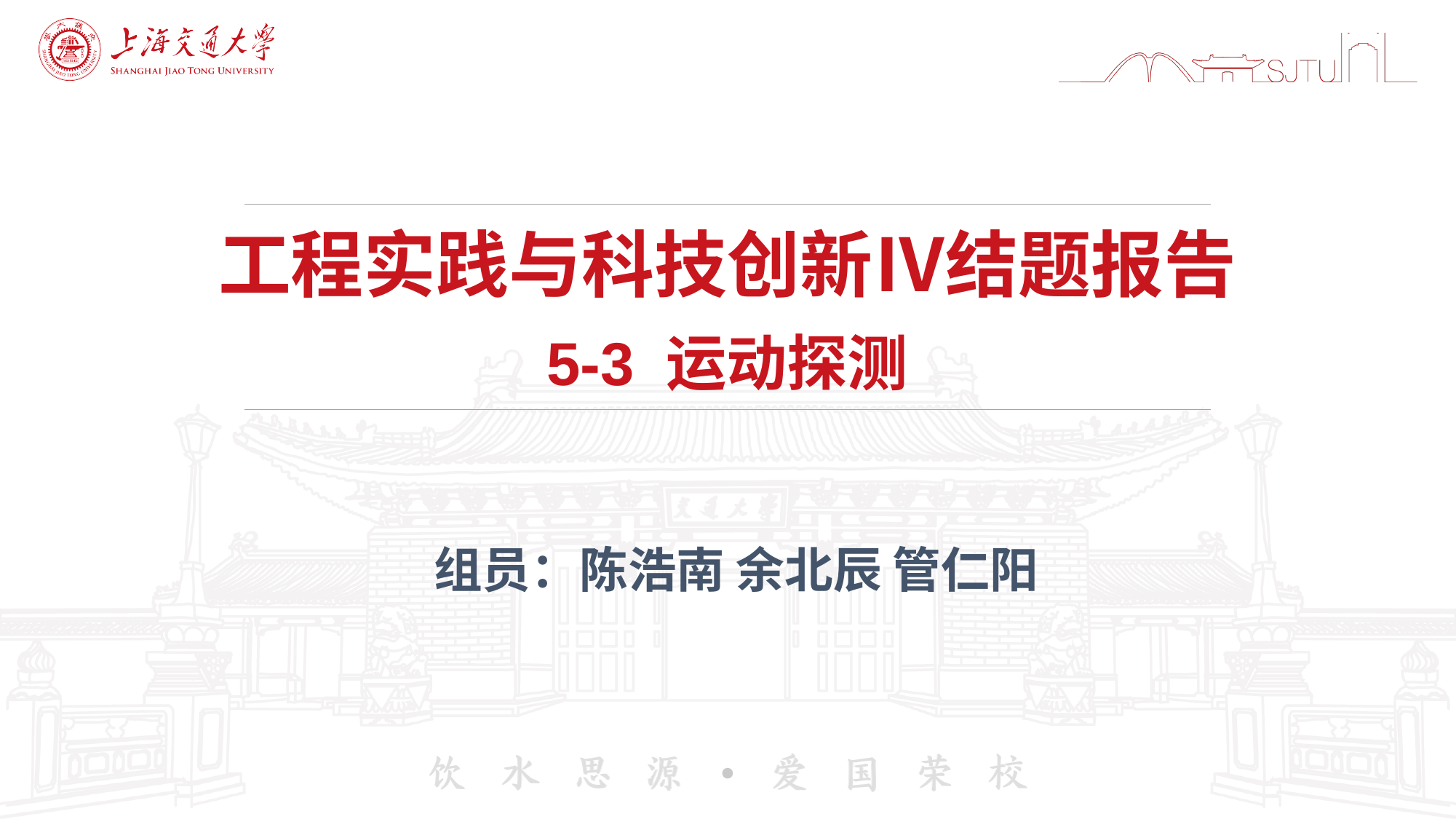

# 工程实践与科技创新Ⅳ结题报告
5-3 运动探测
组员：陈浩南 余北辰 管仁阳